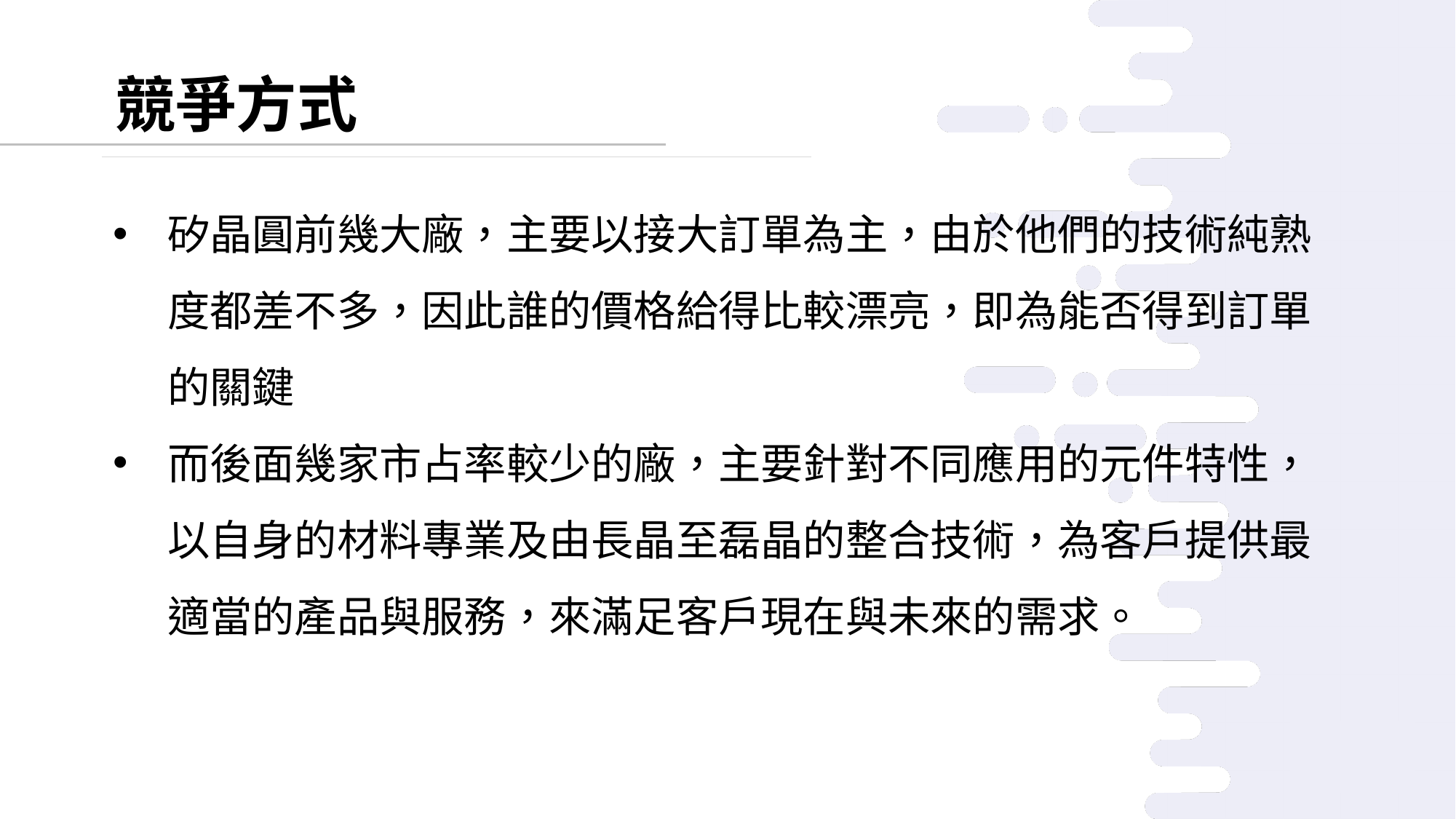

競爭方式
矽晶圓前幾大廠，主要以接大訂單為主，由於他們的技術純熟度都差不多，因此誰的價格給得比較漂亮，即為能否得到訂單的關鍵
而後面幾家市占率較少的廠，主要針對不同應用的元件特性，以自身的材料專業及由長晶至磊晶的整合技術，為客戶提供最適當的產品與服務，來滿足客戶現在與未來的需求。